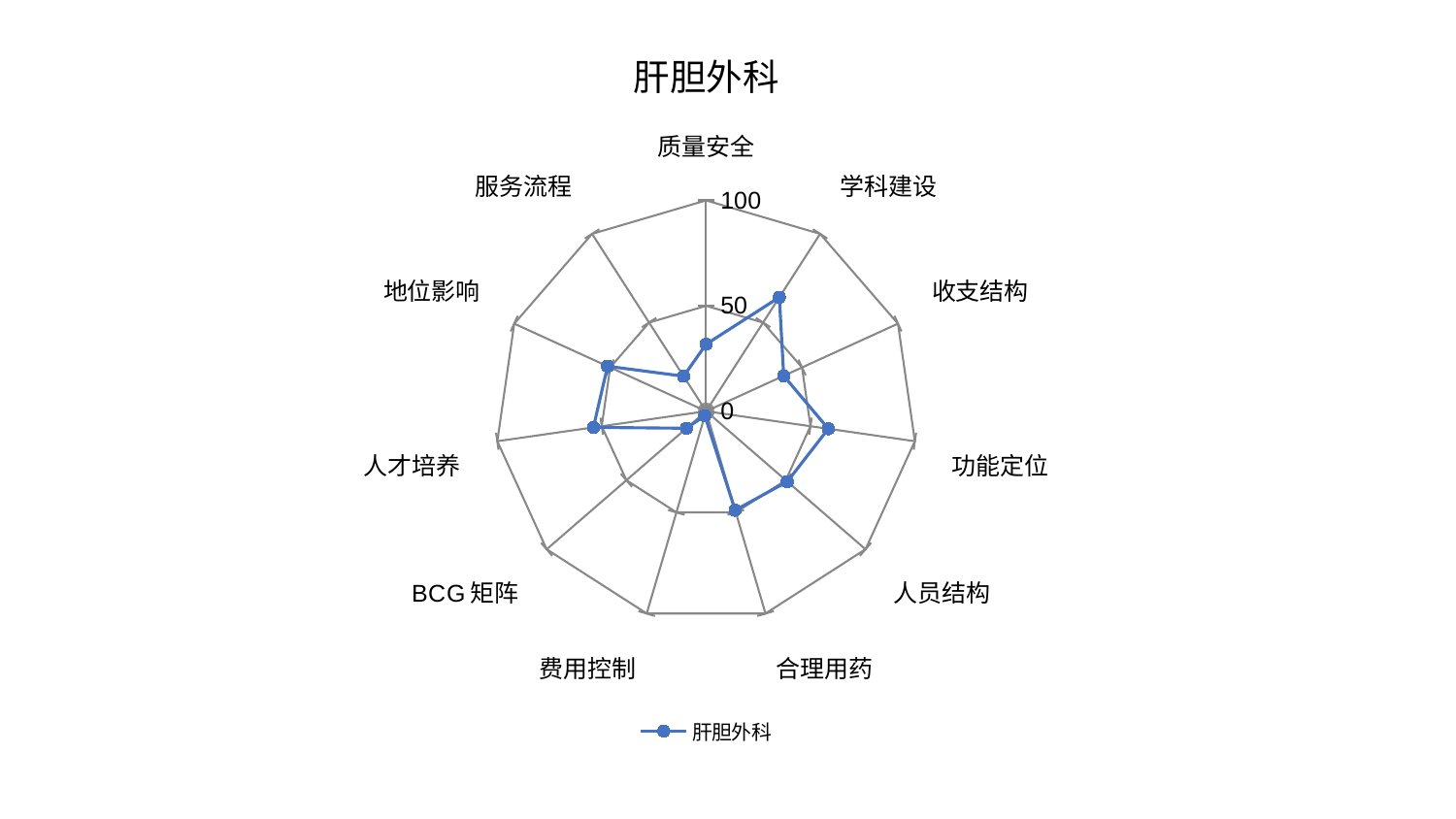

### Chart: 肝胆外科

| Category | 肝胆外科 |
|---|---|
| 质量安全 | 31.777852258321268 |
| 学科建设 | 64.25868642607816 |
| 收支结构 | 40.45796601295078 |
| 功能定位 | 58.554328499907136 |
| 人员结构 | 50.95703732709713 |
| 合理用药 | 48.919182050263025 |
| 费用控制 | 2.1816745542840903 |
| BCG矩阵 | 12.351161971714973 |
| 人才培养 | 53.98847385934829 |
| 地位影响 | 51.37471785113885 |
| 服务流程 | 19.738464617298295 |
135